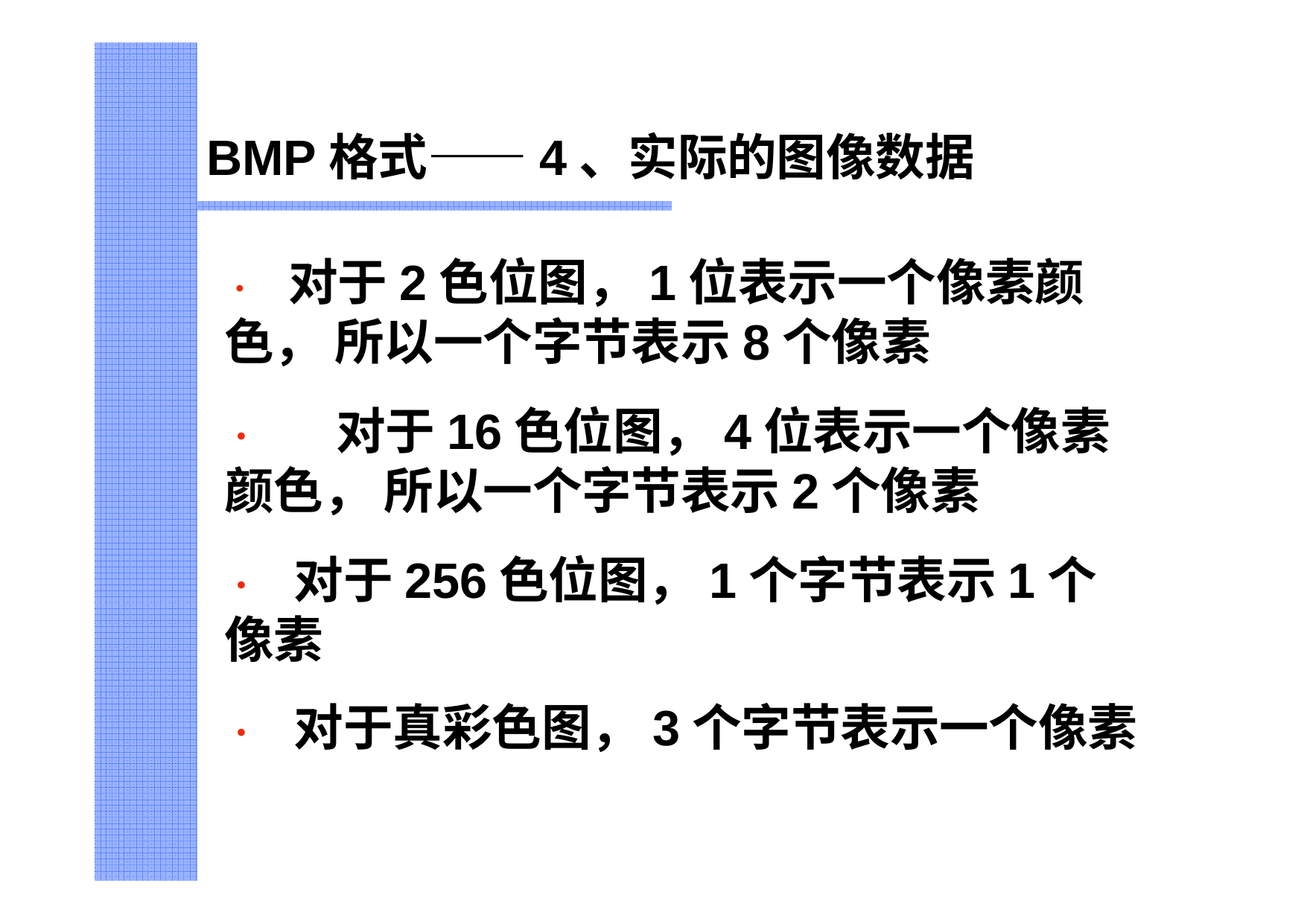

BMP格式——4、实际的图像数据

•	对于2色位图，1位表示一个像素颜色， 所以一个字节表示8个像素
•	对于16色位图，4位表示一个像素颜色， 所以一个字节表示2个像素
•	对于256色位图，1个字节表示1个像素
•	对于真彩色图，3个字节表示一个像素